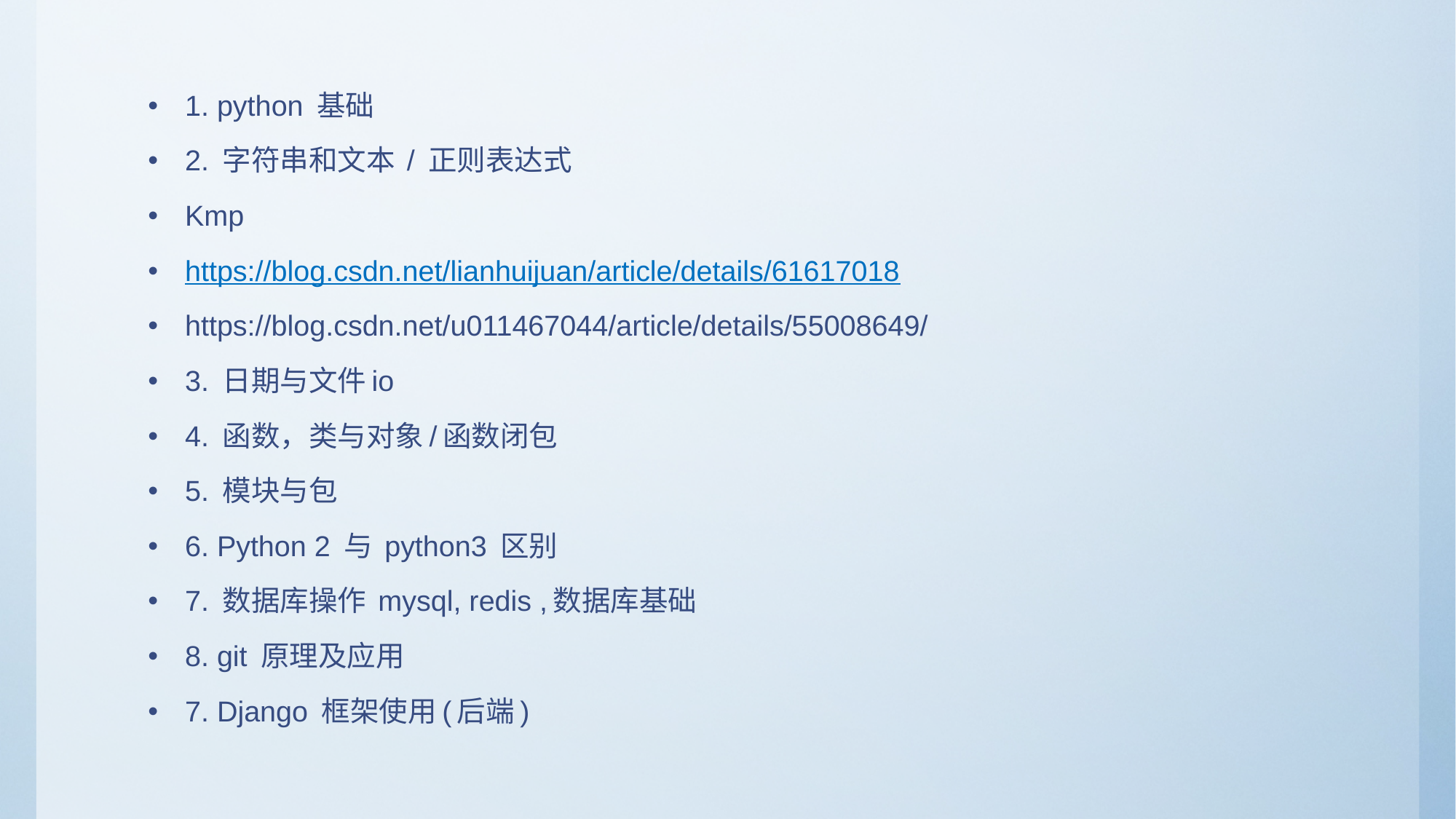

1. python 基础
2. 字符串和文本 / 正则表达式
Kmp
https://blog.csdn.net/lianhuijuan/article/details/61617018
https://blog.csdn.net/u011467044/article/details/55008649/
3. 日期与文件io
4. 函数，类与对象/函数闭包
5. 模块与包
6. Python 2 与 python3 区别
7. 数据库操作 mysql, redis ,数据库基础
8. git 原理及应用
7. Django 框架使用(后端)